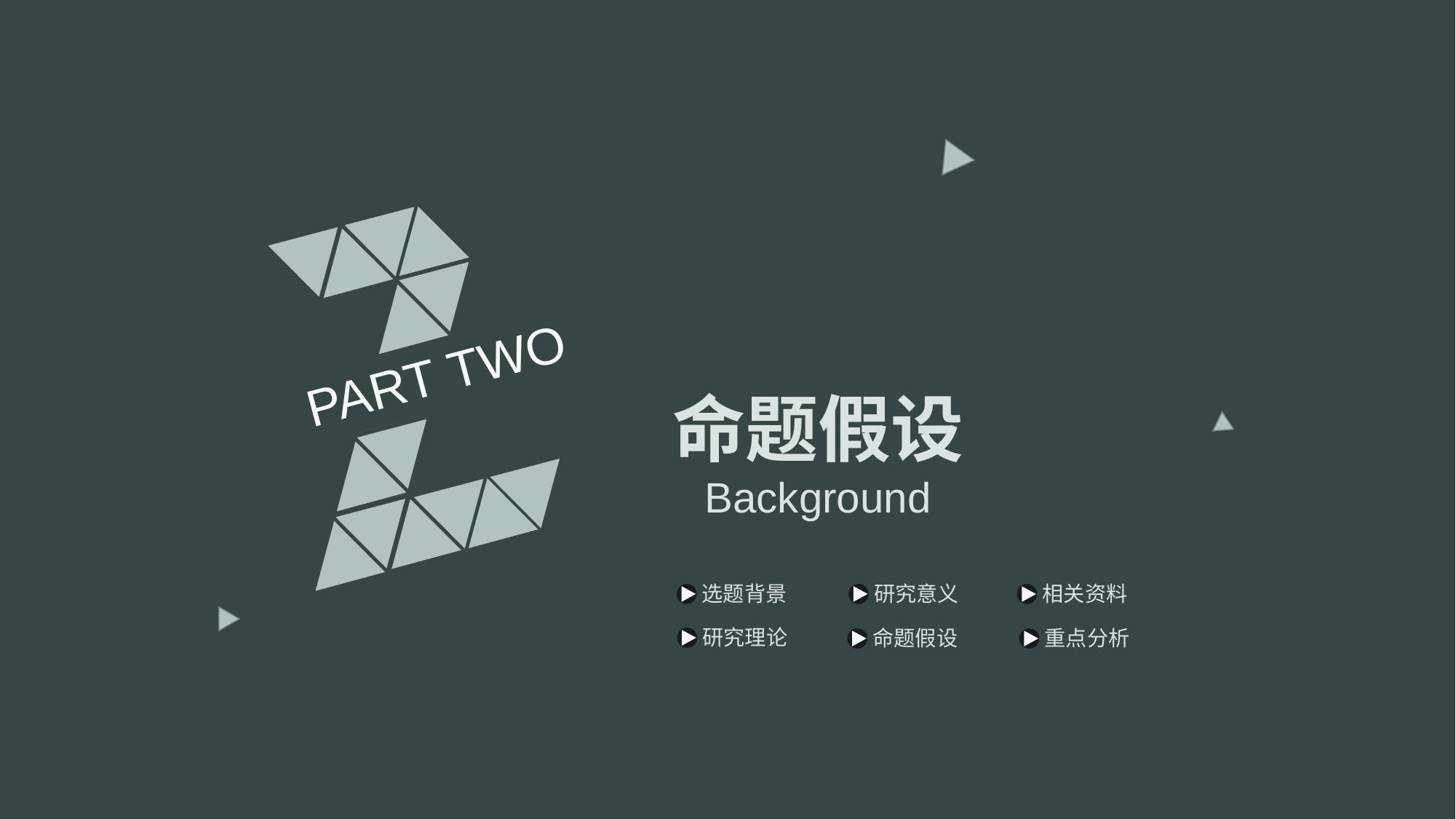

PART TWO
命题假设
Background

选题背景

研究意义

相关资料

研究理论

命题假设

重点分析